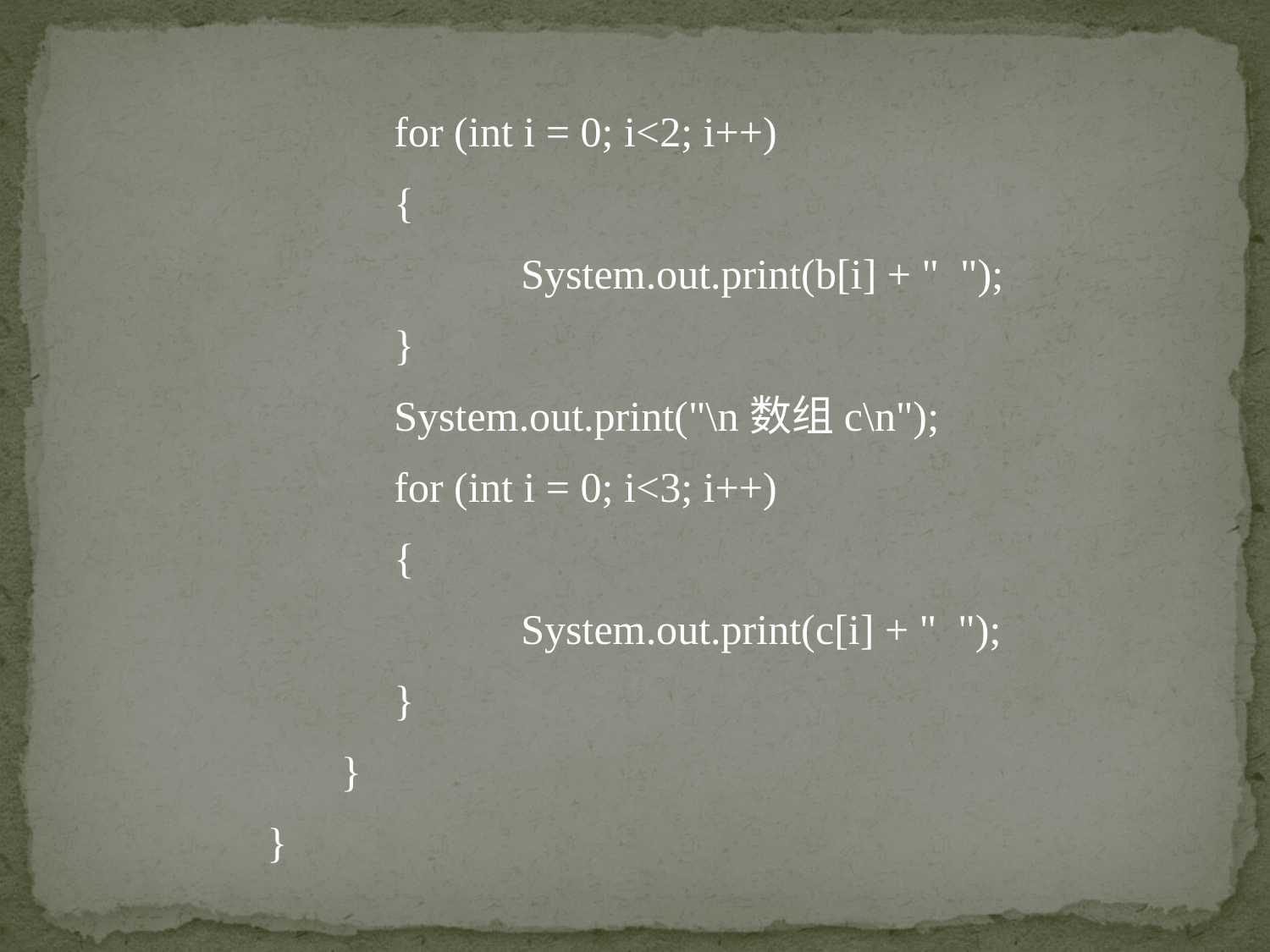

for (int i = 0; i<2; i++)
	{
		System.out.print(b[i] + "  ");
	}
	System.out.print("\n数组c\n");
	for (int i = 0; i<3; i++)
	{
		System.out.print(c[i] + "  ");
	}
       }
}